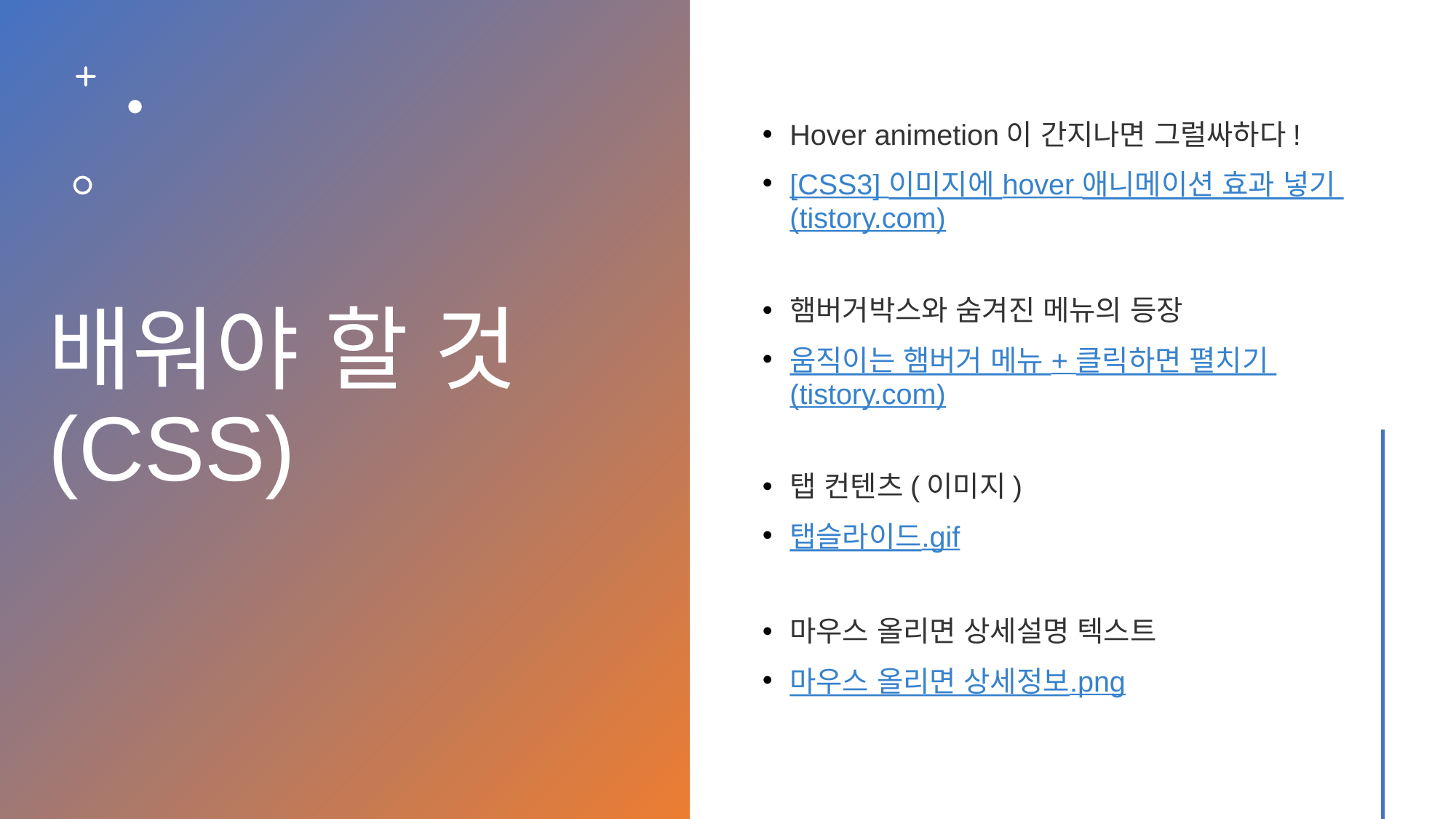

# 배워야 할 것(CSS)
Hover animetion이 간지나면 그럴싸하다!
[CSS3] 이미지에 hover 애니메이션 효과 넣기 (tistory.com)

햄버거박스와 숨겨진 메뉴의 등장
움직이는 햄버거 메뉴 + 클릭하면 펼치기 (tistory.com)

탭 컨텐츠(이미지)
탭슬라이드.gif

마우스 올리면 상세설명 텍스트
마우스 올리면 상세정보.png